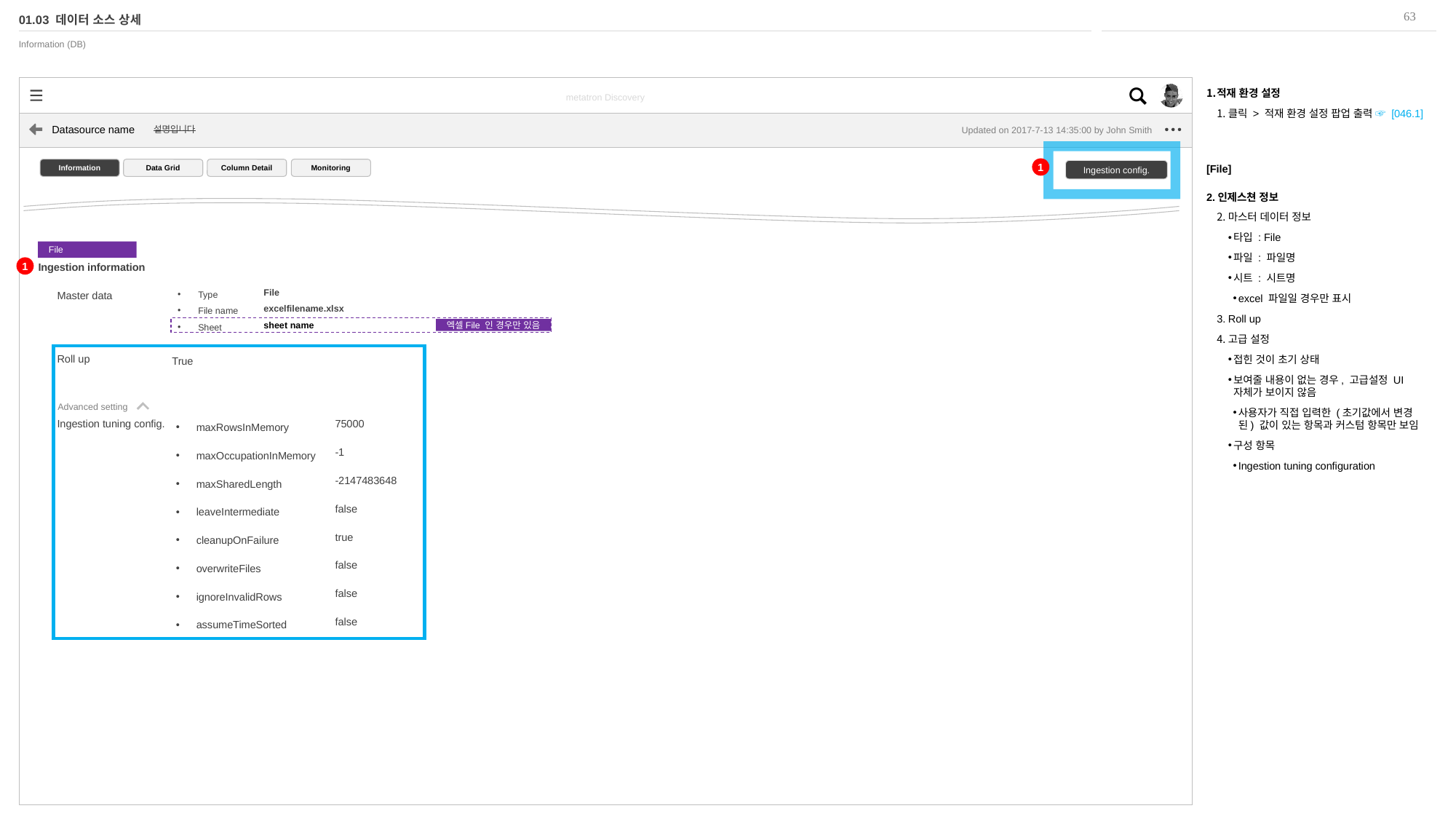

63
01.03 데이터 소스 상세
Information (DB)
적재 환경 설정
클릭 > 적재 환경 설정 팝업 출력 ☞ [046.1]

[File]
2.인제스쳔 정보
마스터 데이터 정보
타입 : File
파일 : 파일명
시트 : 시트명
excel 파일일 경우만 표시
Roll up
고급 설정
접힌 것이 초기 상태
보여줄 내용이 없는 경우, 고급설정 UI 자체가 보이지 않음
사용자가 직접 입력한 (초기값에서 변경된) 값이 있는 항목과 커스텀 항목만 보임
구성 항목
Ingestion tuning configuration

1
Information
Data Grid
Column Detail
Monitoring
Ingestion config.

File
Ingestion information
1
File
excelfilename.xlsx
sheet name
Type
File name
Sheet
Master data

엑셀File 인 경우만 있음
Roll up

True
Advanced setting

Ingestion tuning config.
75000
maxRowsInMemory
maxOccupationInMemory
maxSharedLength
leaveIntermediate
cleanupOnFailure
overwriteFiles
ignoreInvalidRows
assumeTimeSorted

-1
-2147483648
false
true
false
false
false